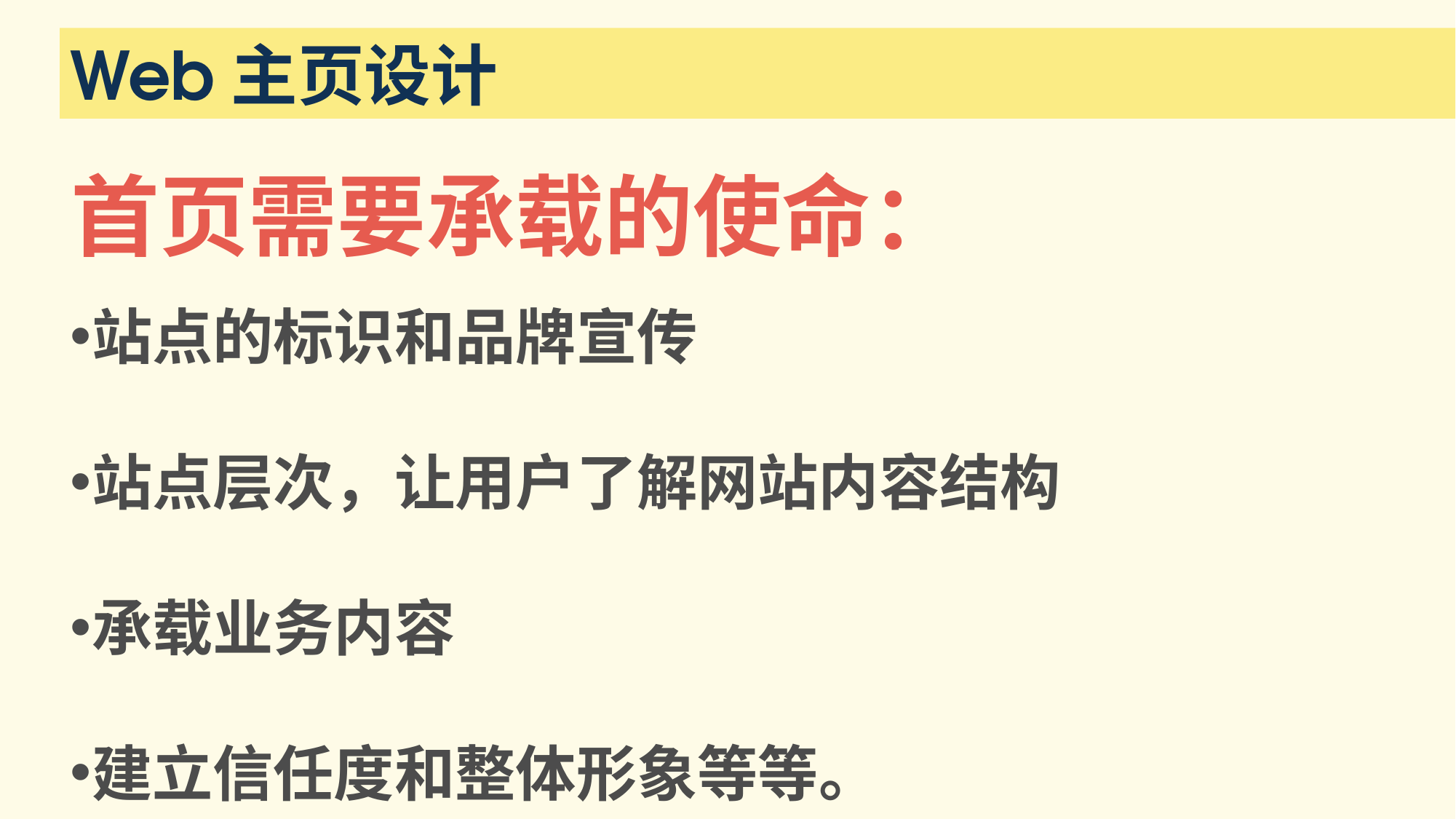

Web主页设计
首页需要承载的使命：
站点的标识和品牌宣传

站点层次，让用户了解网站内容结构

承载业务内容

建立信任度和整体形象等等。